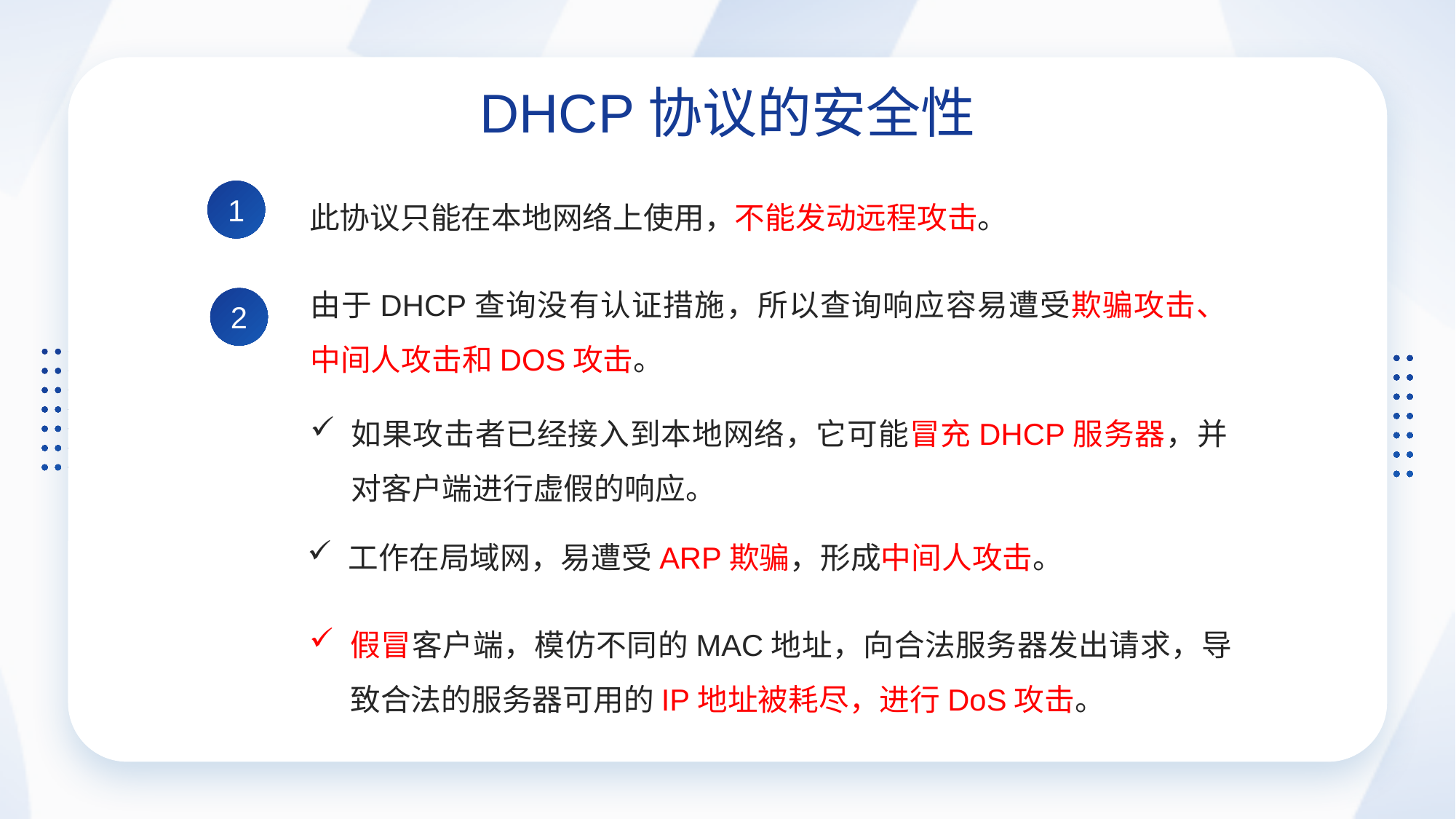

DHCP协议的安全性
1
此协议只能在本地网络上使用，不能发动远程攻击。
由于DHCP查询没有认证措施，所以查询响应容易遭受欺骗攻击、中间人攻击和DOS攻击。
2
如果攻击者已经接入到本地网络，它可能冒充DHCP服务器，并对客户端进行虚假的响应。
工作在局域网，易遭受ARP欺骗，形成中间人攻击。
假冒客户端，模仿不同的MAC地址，向合法服务器发出请求，导致合法的服务器可用的IP地址被耗尽，进行DoS攻击。